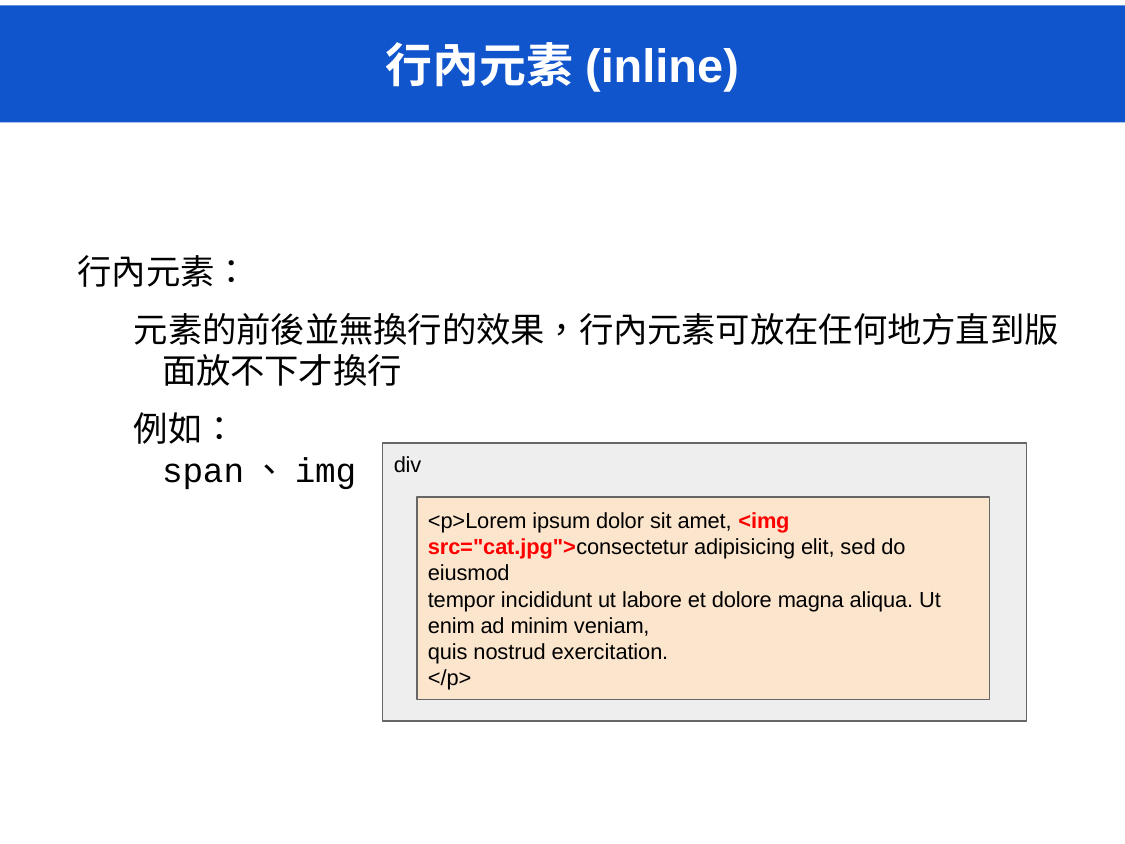

# 行內元素(inline)
行內元素：
元素的前後並無換行的效果，行內元素可放在任何地方直到版面放不下才換行
例如：
span、img
div

<p>Lorem ipsum dolor sit amet, <img src="cat.jpg">consectetur adipisicing elit, sed do eiusmod
tempor incididunt ut labore et dolore magna aliqua. Ut enim ad minim veniam,
quis nostrud exercitation.
</p>